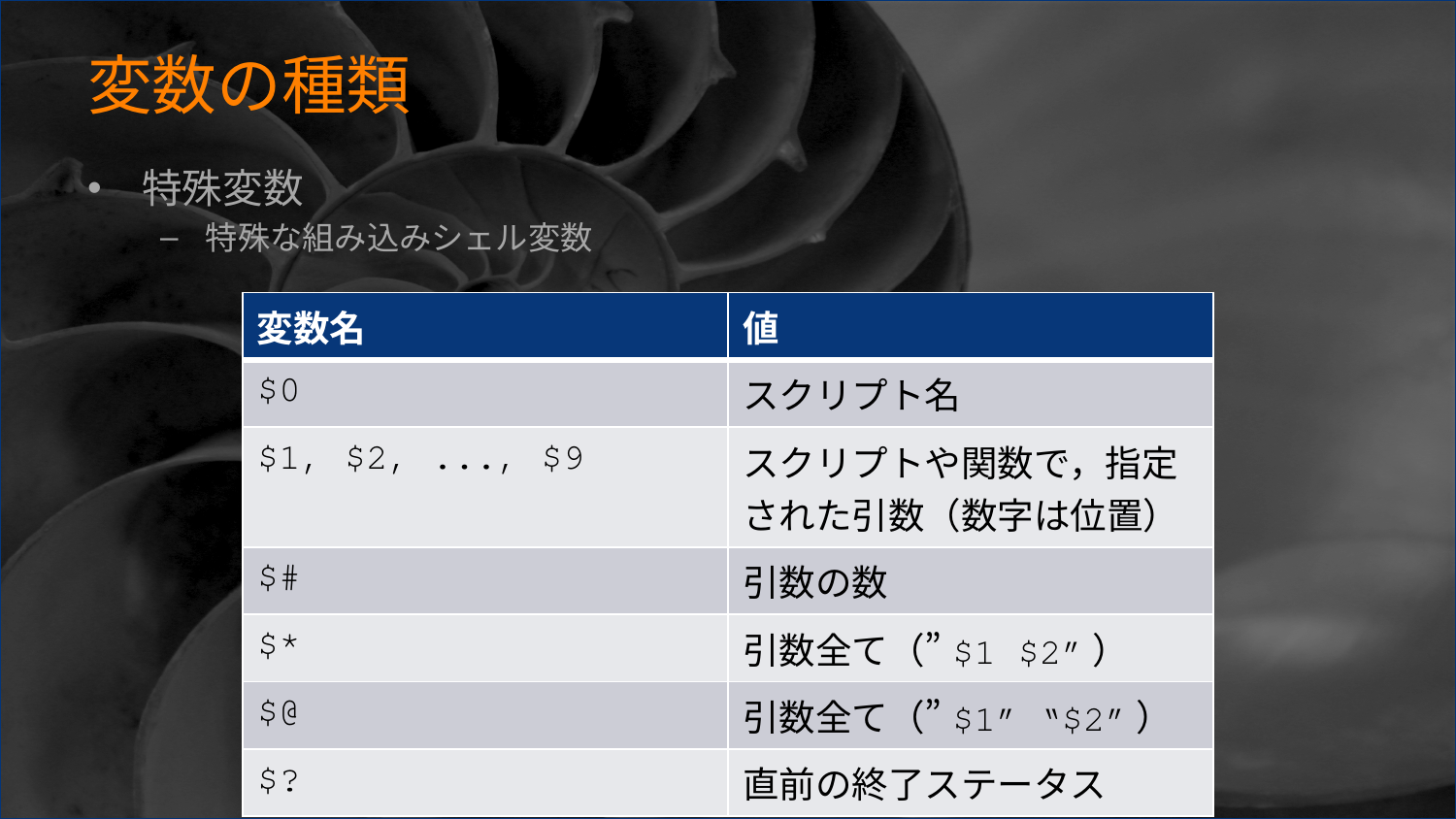

# 変数の種類
特殊変数
特殊な組み込みシェル変数

| 変数名 | 値 |
| --- | --- |
| $0 | スクリプト名 |
| $1, $2, ..., $9 | スクリプトや関数で，指定された引数（数字は位置） |
| $# | 引数の数 |
| $\* | 引数全て（”$1 $2”） |
| $@ | 引数全て（”$1” “$2”） |
| $? | 直前の終了ステータス |